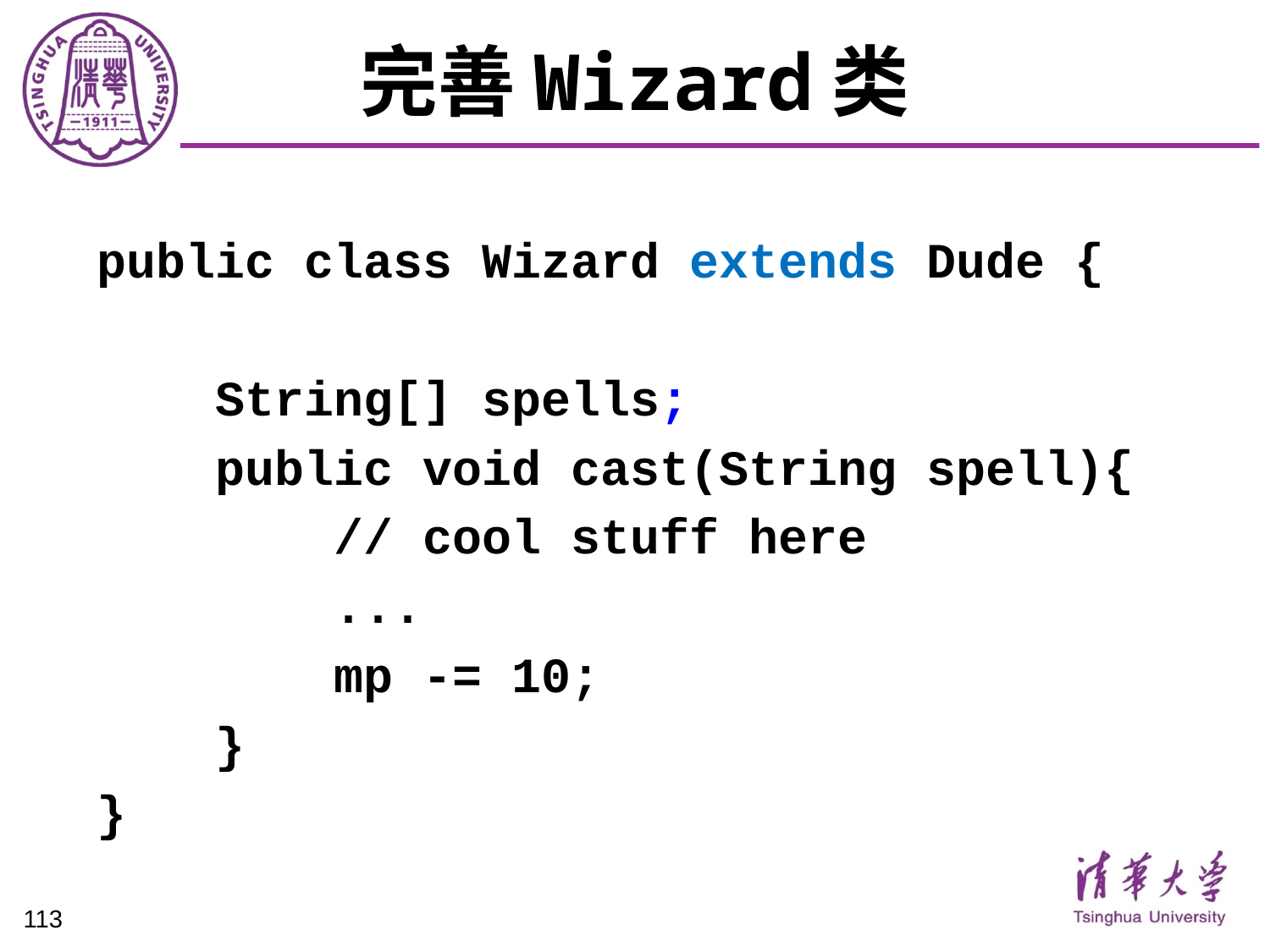

# 完善Wizard类
public class Wizard extends Dude {

    String[] spells;
    public void cast(String spell){
        // cool stuff here
        ...
        mp -= 10;
    }
}
113